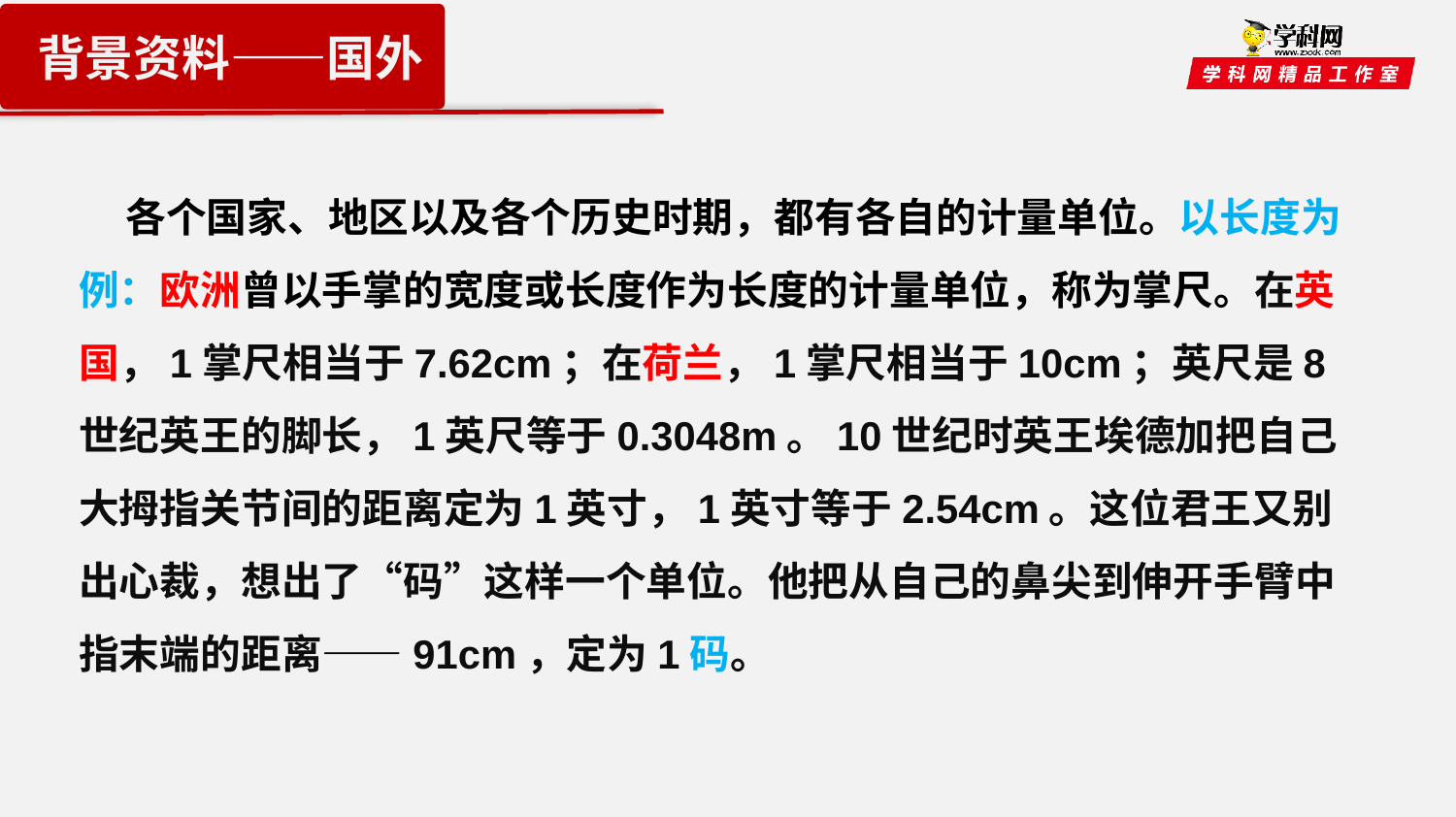

背景资料——国外
    各个国家、地区以及各个历史时期，都有各自的计量单位。以长度为例：欧洲曾以手掌的宽度或长度作为长度的计量单位，称为掌尺。在英国，1掌尺相当于7.62cm；在荷兰，1掌尺相当于10cm；英尺是8世纪英王的脚长，1英尺等于0.3048m。10世纪时英王埃德加把自己大拇指关节间的距离定为1英寸，1英寸等于2.54cm。这位君王又别出心裁，想出了“码”这样一个单位。他把从自己的鼻尖到伸开手臂中指末端的距离——91cm，定为1码。